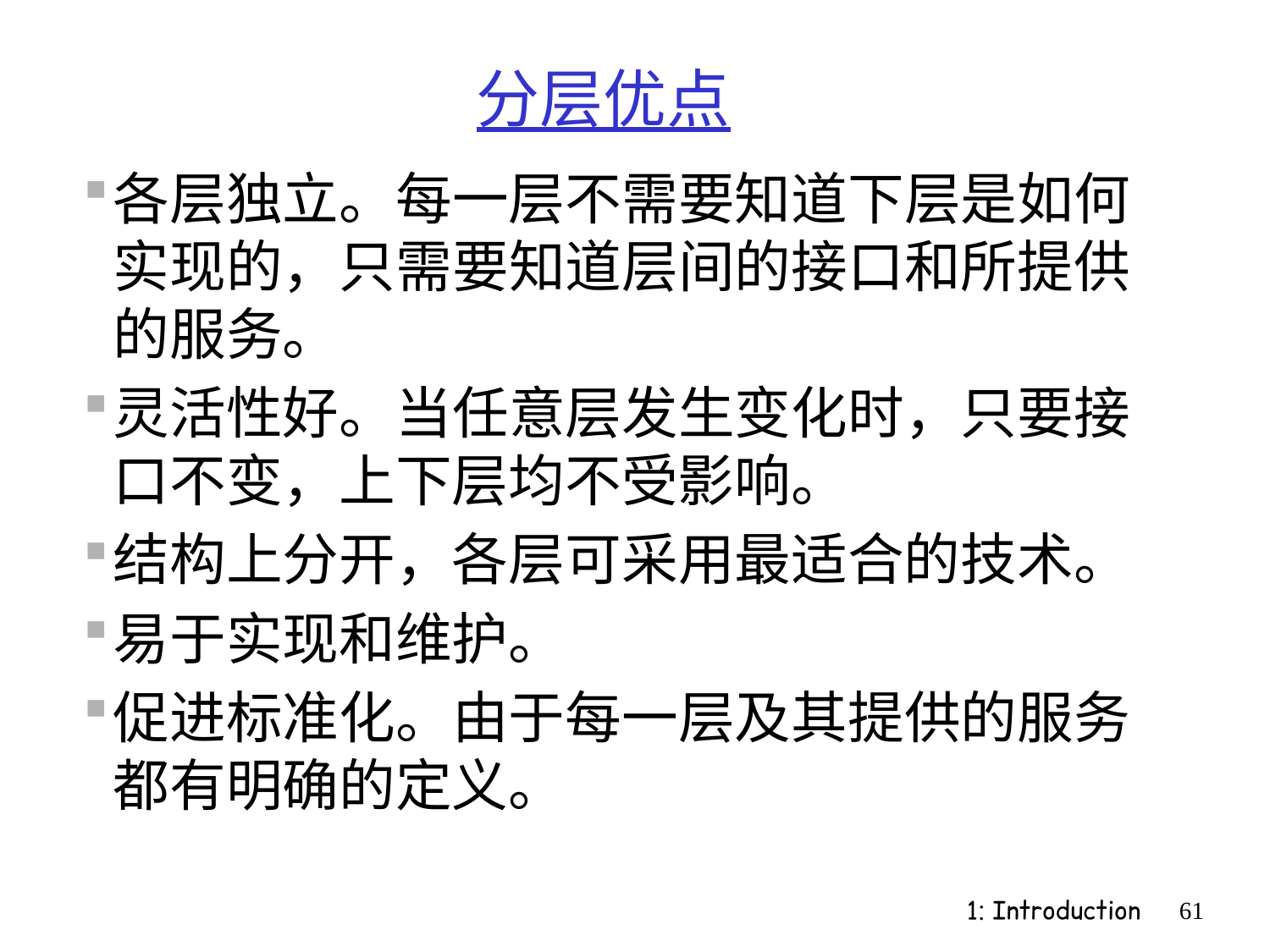

# 分层优点
各层独立。每一层不需要知道下层是如何实现的，只需要知道层间的接口和所提供的服务。
灵活性好。当任意层发生变化时，只要接口不变，上下层均不受影响。
结构上分开，各层可采用最适合的技术。
易于实现和维护。
促进标准化。由于每一层及其提供的服务都有明确的定义。

1: Introduction
61